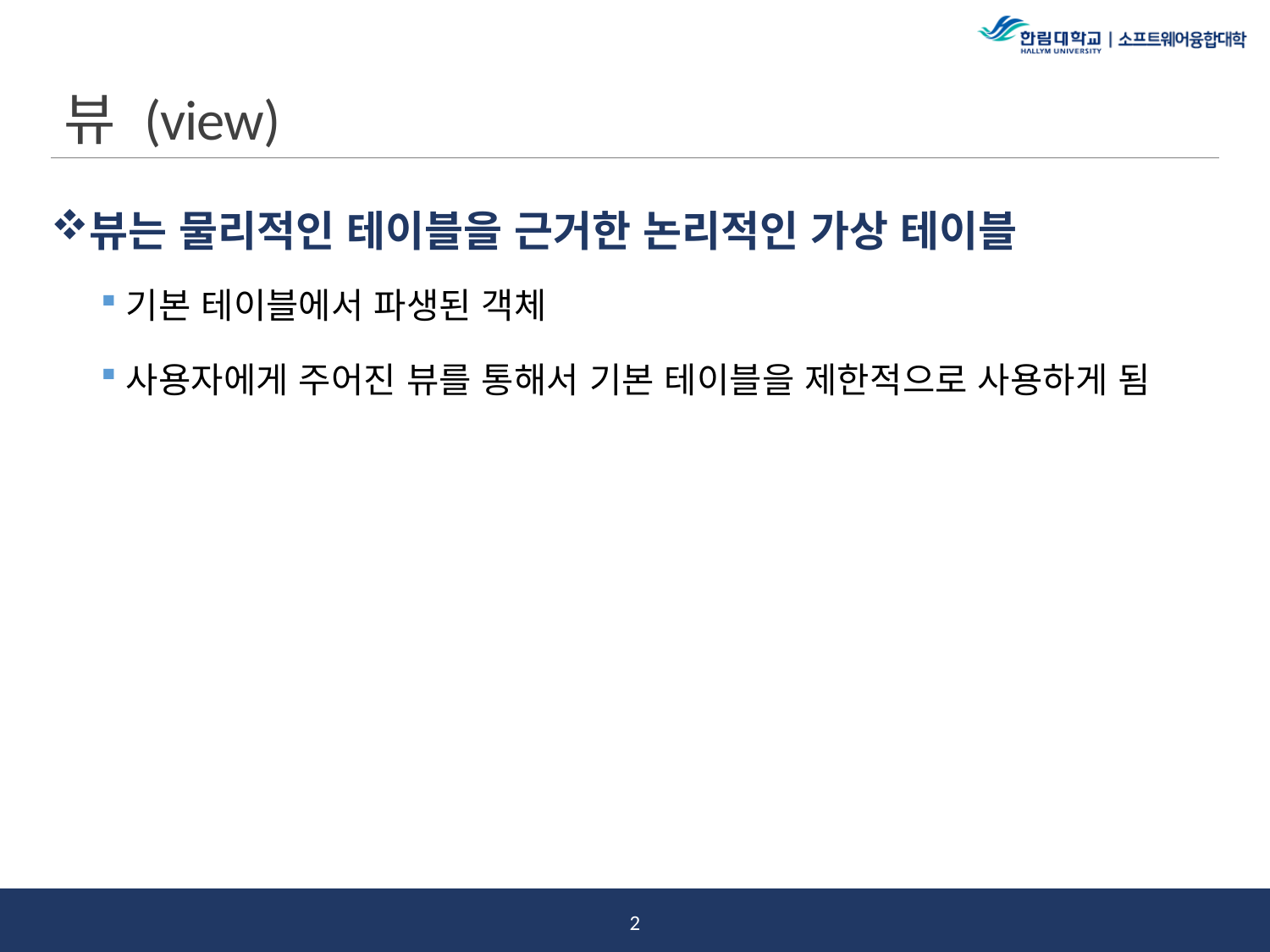

# 뷰 (view)
뷰는 물리적인 테이블을 근거한 논리적인 가상 테이블
기본 테이블에서 파생된 객체
사용자에게 주어진 뷰를 통해서 기본 테이블을 제한적으로 사용하게 됨

2